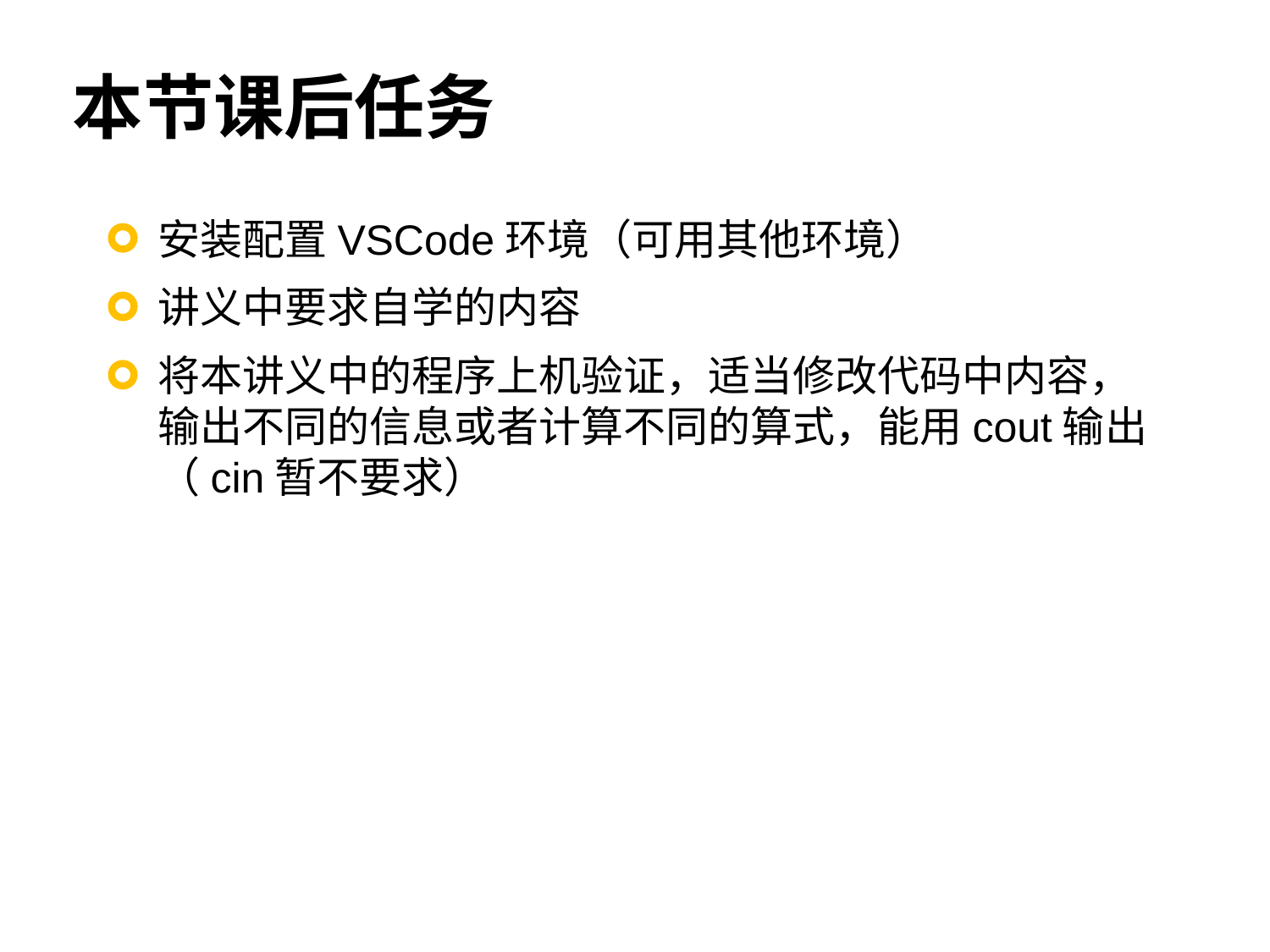

# 本节课后任务
安装配置VSCode环境（可用其他环境）
讲义中要求自学的内容
将本讲义中的程序上机验证，适当修改代码中内容，输出不同的信息或者计算不同的算式，能用cout输出（cin暂不要求）